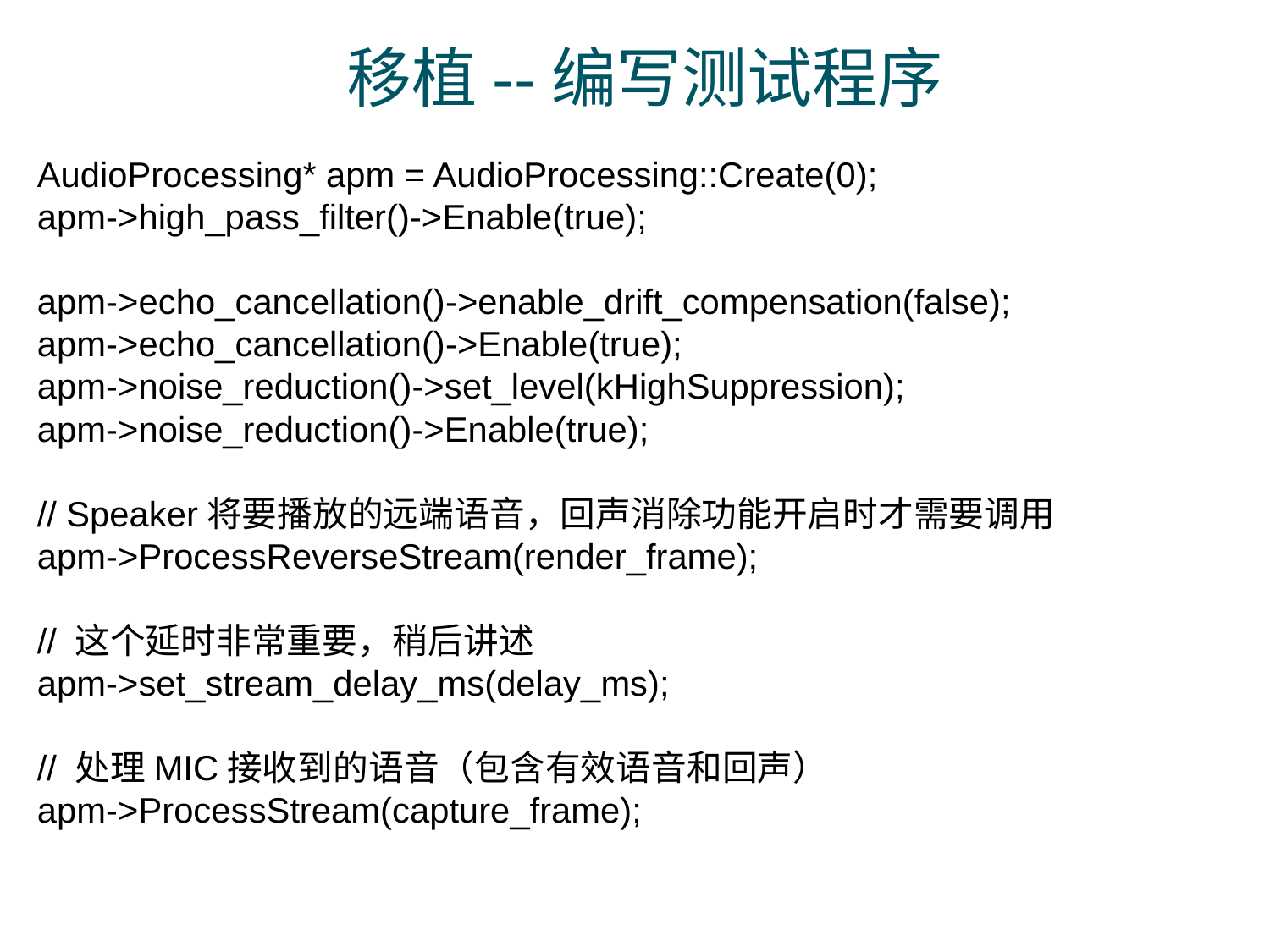

# 移植--编写测试程序
AudioProcessing* apm = AudioProcessing::Create(0);
apm->high_pass_filter()->Enable(true);

apm->echo_cancellation()->enable_drift_compensation(false);
apm->echo_cancellation()->Enable(true);
apm->noise_reduction()->set_level(kHighSuppression);
apm->noise_reduction()->Enable(true);

// Speaker将要播放的远端语音，回声消除功能开启时才需要调用
apm->ProcessReverseStream(render_frame);

// 这个延时非常重要，稍后讲述
apm->set_stream_delay_ms(delay_ms);

// 处理MIC接收到的语音（包含有效语音和回声）
apm->ProcessStream(capture_frame);